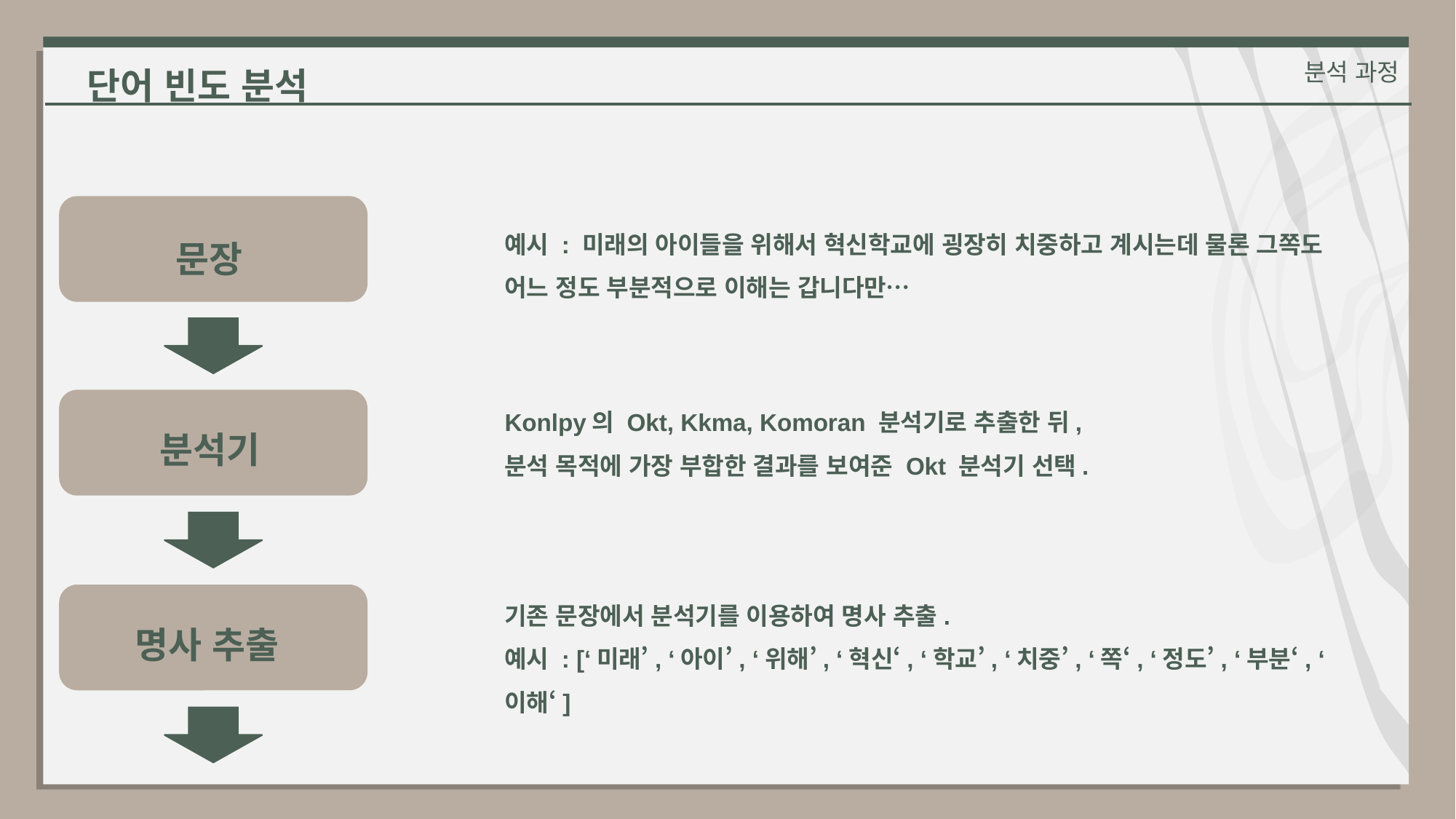

단어 빈도 분석

분석 과정

문장
예시 : 미래의 아이들을 위해서 혁신학교에 굉장히 치중하고 계시는데 물론 그쪽도 어느 정도 부분적으로 이해는 갑니다만…

Konlpy의 Okt, Kkma, Komoran 분석기로 추출한 뒤,
분석 목적에 가장 부합한 결과를 보여준 Okt 분석기 선택.

분석기

기존 문장에서 분석기를 이용하여 명사 추출.
예시 : [‘미래’, ‘아이’, ‘위해’, ‘혁신‘, ‘학교’, ‘치중’, ‘쪽‘, ‘정도’, ‘부분‘, ‘이해‘]

명사 추출